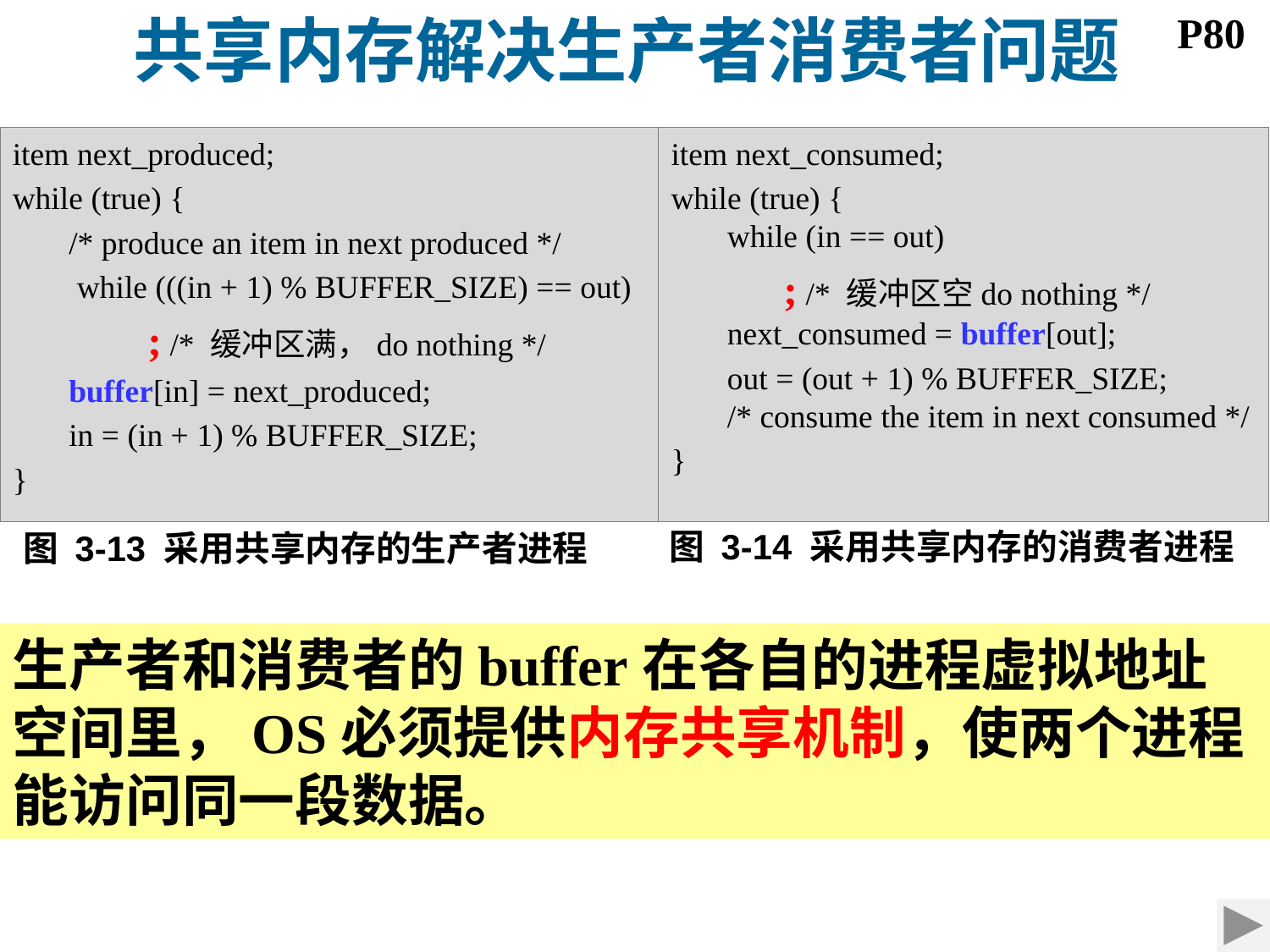

共享内存解决生产者消费者问题
P80
item next_produced;
while (true) {
       /* produce an item in next produced */
        while (((in + 1) % BUFFER_SIZE) == out)
	 ; /* 缓冲区满，do nothing */
       buffer[in] = next_produced;
       in = (in + 1) % BUFFER_SIZE;
}
item next_consumed;
while (true) {
       while (in == out)
              ; /* 缓冲区空do nothing */
       next_consumed = buffer[out];
       out = (out + 1) % BUFFER_SIZE;
       /* consume the item in next consumed */
}
图 3-14 采用共享内存的消费者进程
图 3-13 采用共享内存的生产者进程
生产者和消费者的buffer在各自的进程虚拟地址空间里，OS必须提供内存共享机制，使两个进程能访问同一段数据。